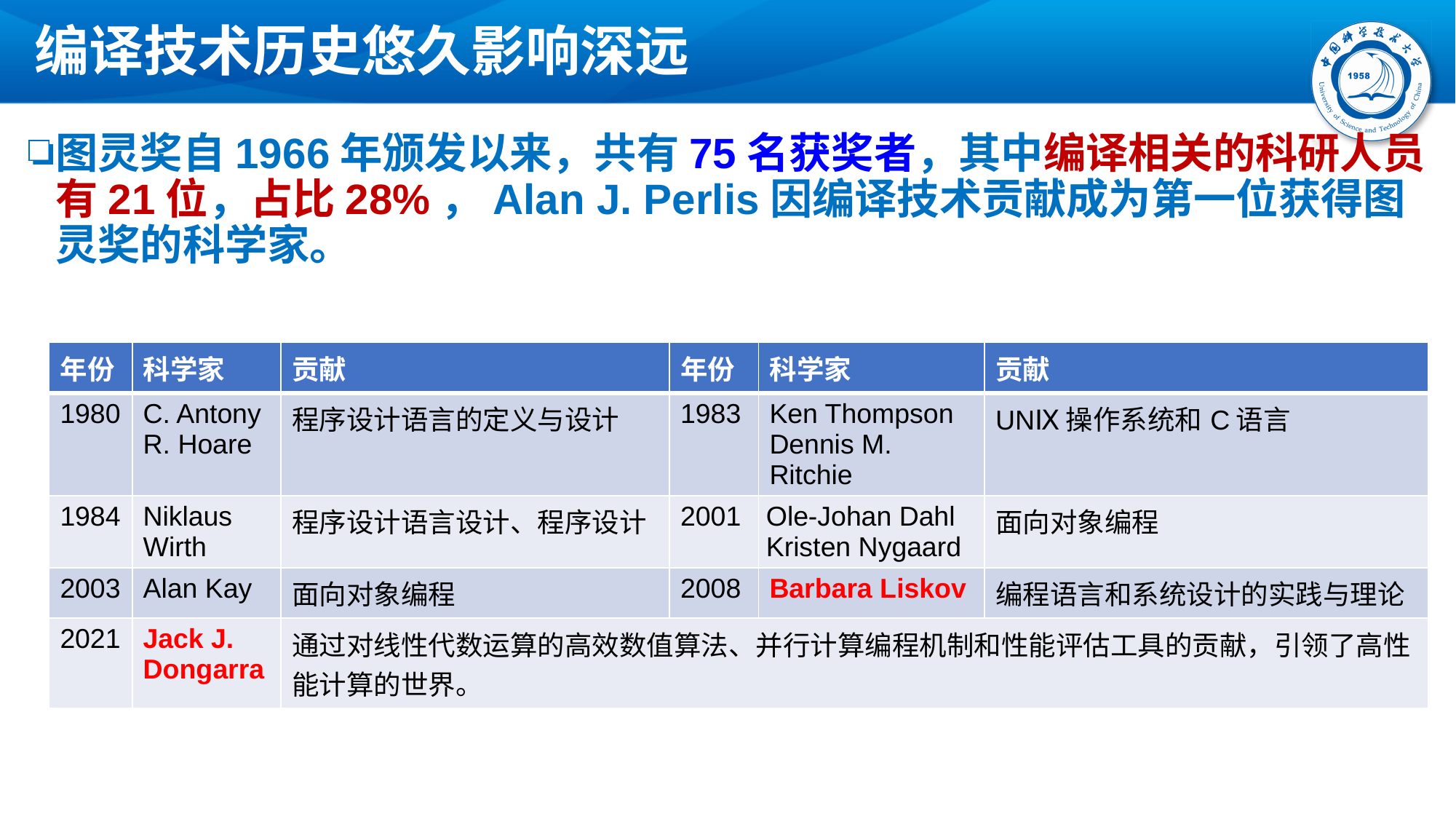

# 编译技术历史悠久影响深远
图灵奖自1966年颁发以来，共有75名获奖者，其中编译相关的科研人员有21位，占比28%，Alan J. Perlis因编译技术贡献成为第一位获得图灵奖的科学家。
| 年份 | 科学家 | 贡献 | 年份 | 科学家 | 贡献 |
| --- | --- | --- | --- | --- | --- |
| 1980 | C. Antony R. Hoare | 程序设计语言的定义与设计 | 1983 | Ken Thompson Dennis M. Ritchie | UNⅨ操作系统和C语言 |
| 1984 | Niklaus Wirth | 程序设计语言设计、程序设计 | 2001 | Ole-Johan Dahl Kristen Nygaard | 面向对象编程 |
| 2003 | Alan Kay | 面向对象编程 | 2008 | Barbara Liskov | 编程语言和系统设计的实践与理论 |
| 2021 | Jack J. Dongarra | 通过对线性代数运算的高效数值算法、并行计算编程机制和性能评估工具的贡献，引领了高性能计算的世界。 |  |  |  |